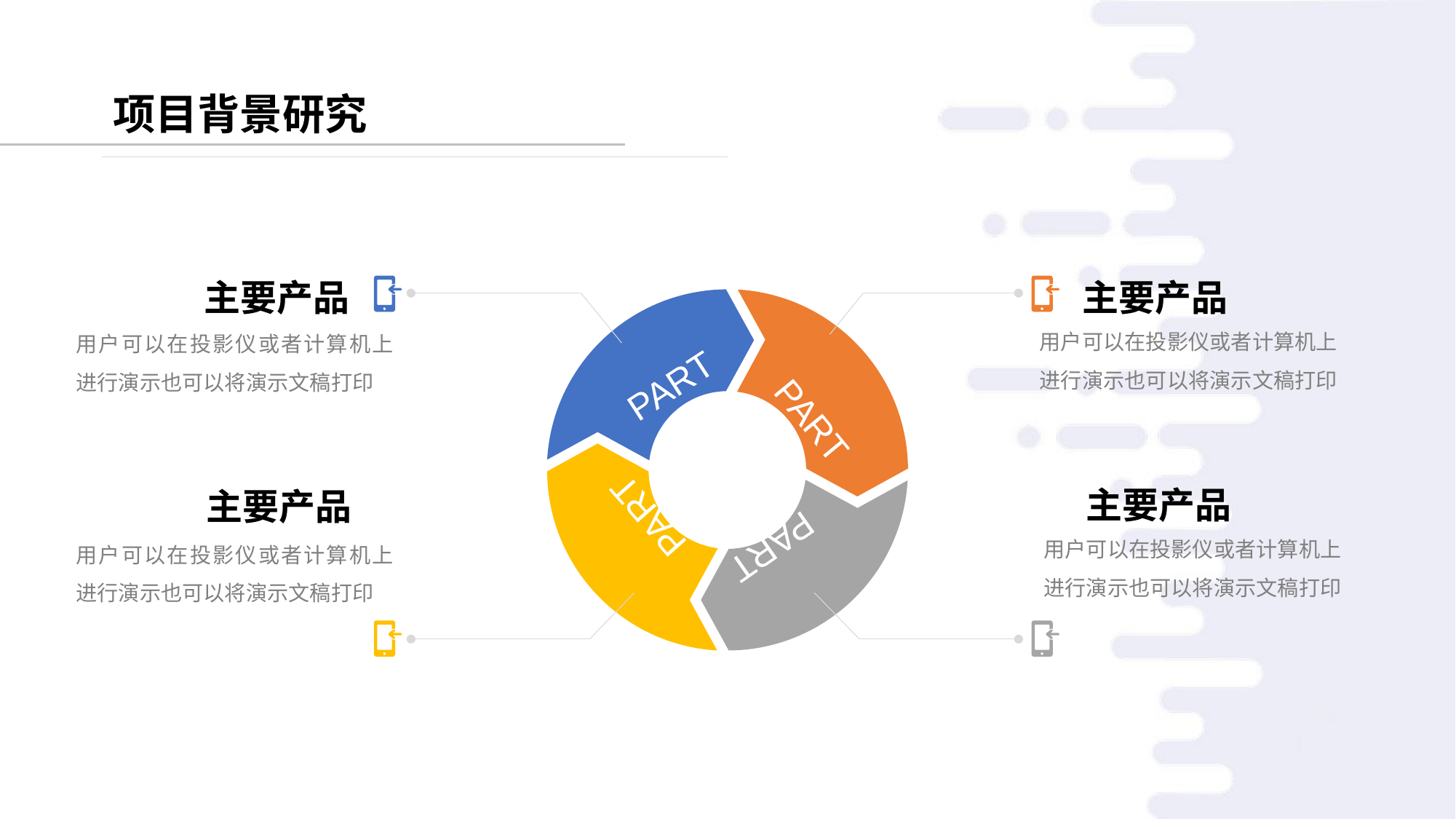

项目背景研究
主要产品
用户可以在投影仪或者计算机上进行演示也可以将演示文稿打印
主要产品

PART 01
PART 02
PART 04
PART 03
用户可以在投影仪或者计算机上进行演示也可以将演示文稿打印
主要产品
用户可以在投影仪或者计算机上进行演示也可以将演示文稿打印
主要产品
用户可以在投影仪或者计算机上进行演示也可以将演示文稿打印